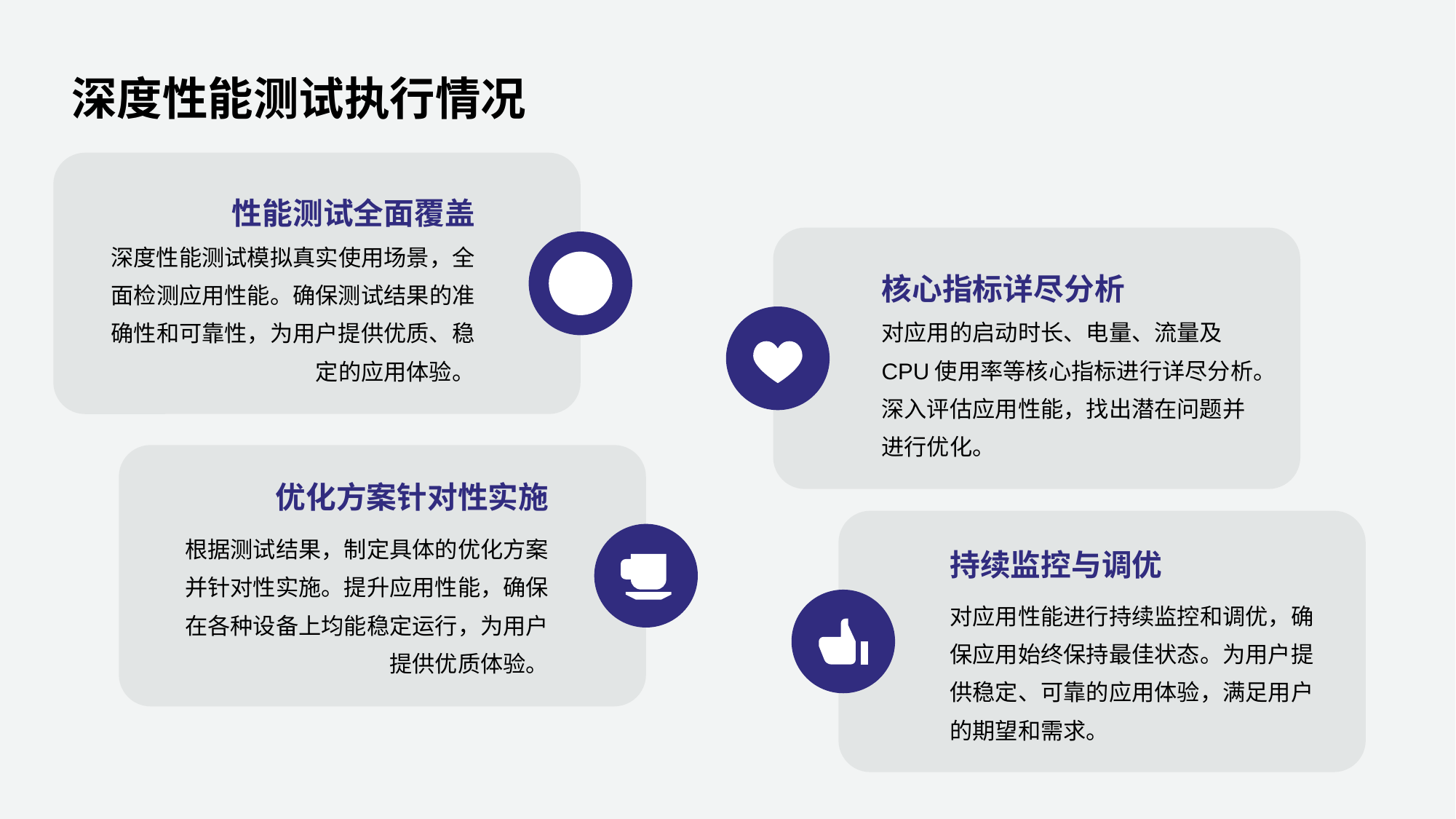

深度性能测试执行情况

性能测试全面覆盖

深度性能测试模拟真实使用场景，全面检测应用性能。确保测试结果的准确性和可靠性，为用户提供优质、稳定的应用体验。

核心指标详尽分析

对应用的启动时长、电量、流量及CPU使用率等核心指标进行详尽分析。深入评估应用性能，找出潜在问题并进行优化。

优化方案针对性实施

根据测试结果，制定具体的优化方案并针对性实施。提升应用性能，确保在各种设备上均能稳定运行，为用户提供优质体验。

持续监控与调优

对应用性能进行持续监控和调优，确保应用始终保持最佳状态。为用户提供稳定、可靠的应用体验，满足用户的期望和需求。